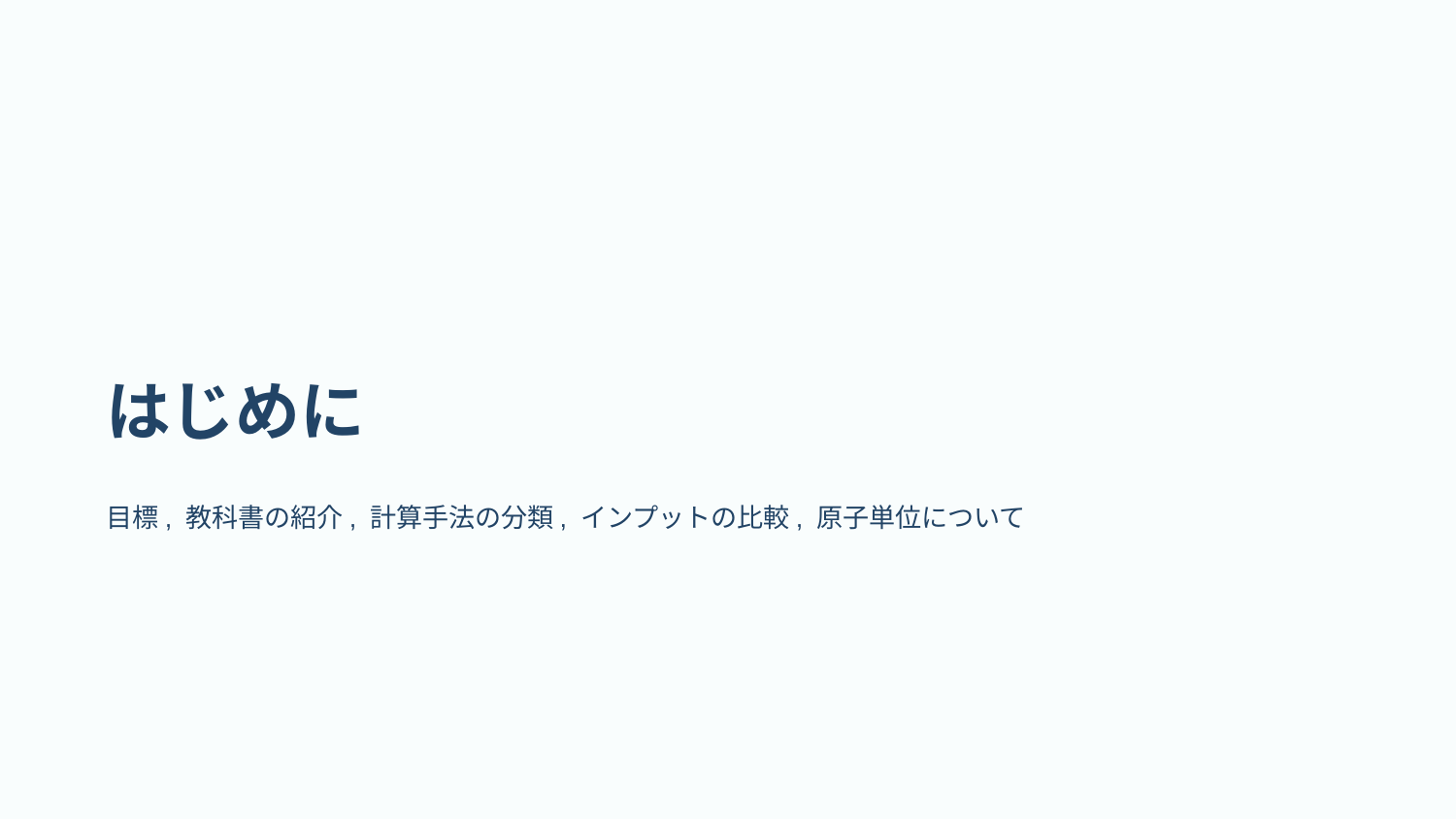

# はじめに
目標, 教科書の紹介, 計算手法の分類, インプットの比較, 原子単位について